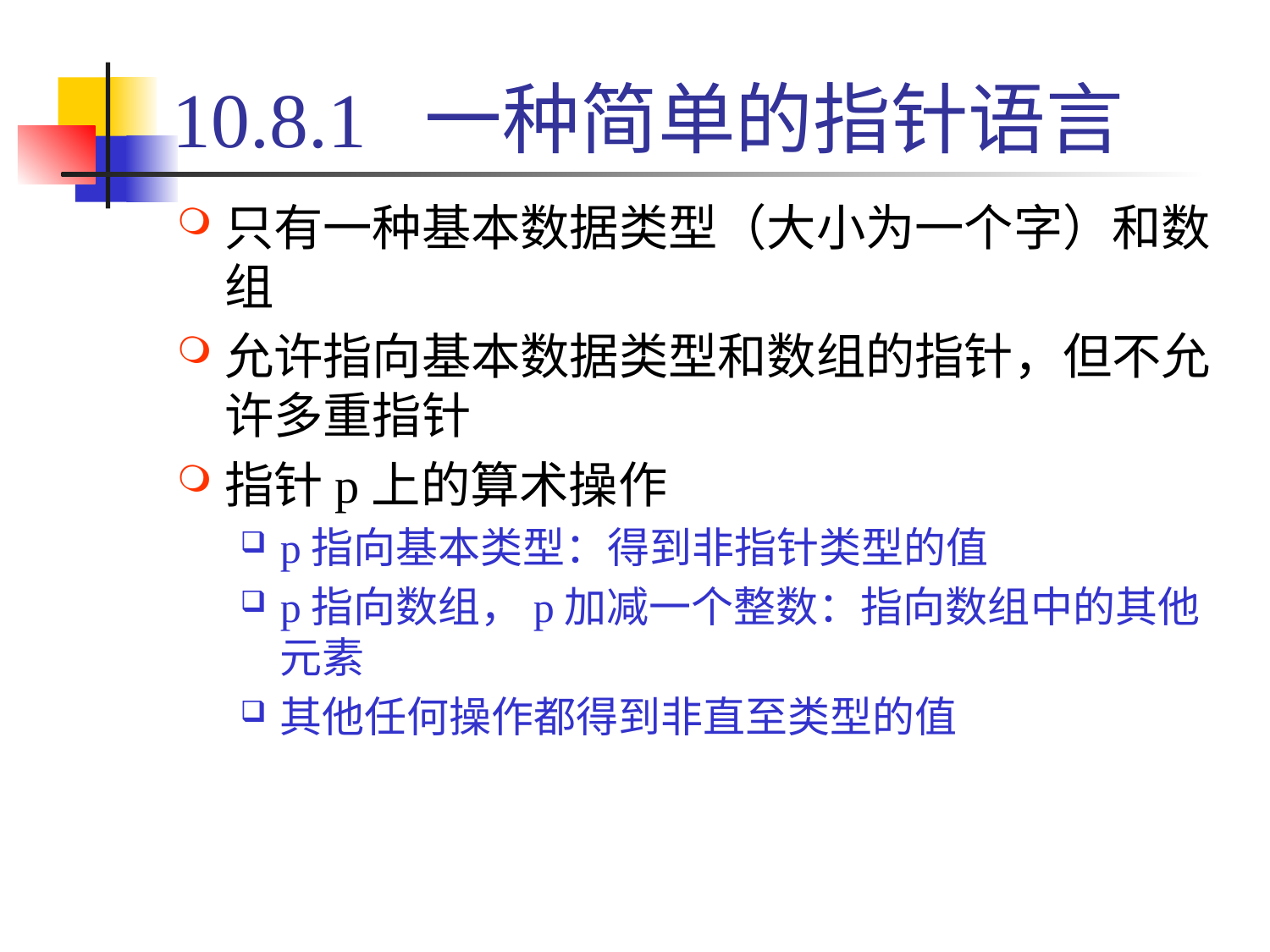

# 10.8.1  一种简单的指针语言
只有一种基本数据类型（大小为一个字）和数组
允许指向基本数据类型和数组的指针，但不允许多重指针
指针p上的算术操作
p指向基本类型：得到非指针类型的值
p指向数组，p加减一个整数：指向数组中的其他元素
其他任何操作都得到非直至类型的值